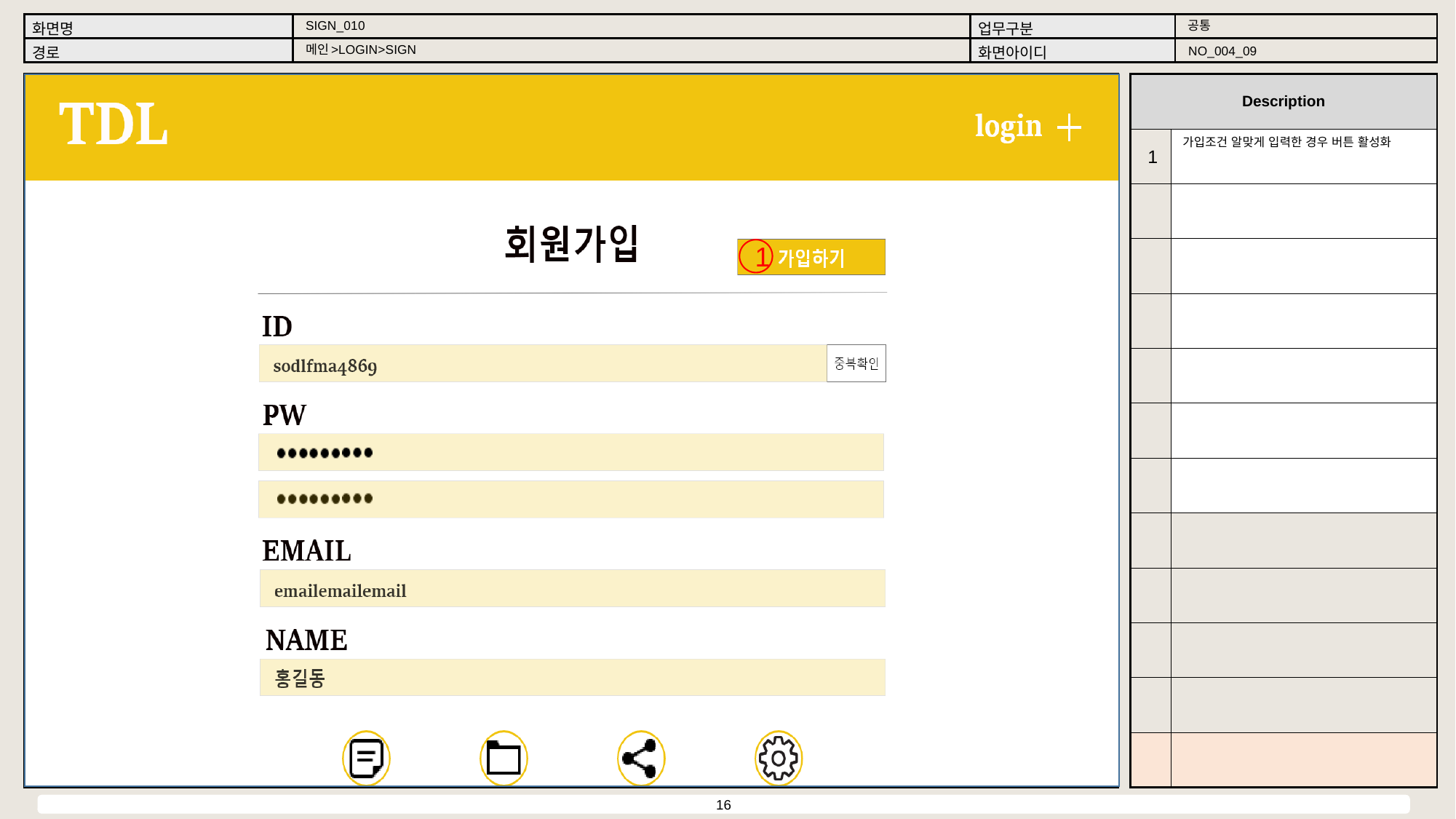

공통
SIGN_010
메인>LOGIN>SIGN
NO_004_09

가입조건 알맞게 입력한 경우 버튼 활성화
1
1